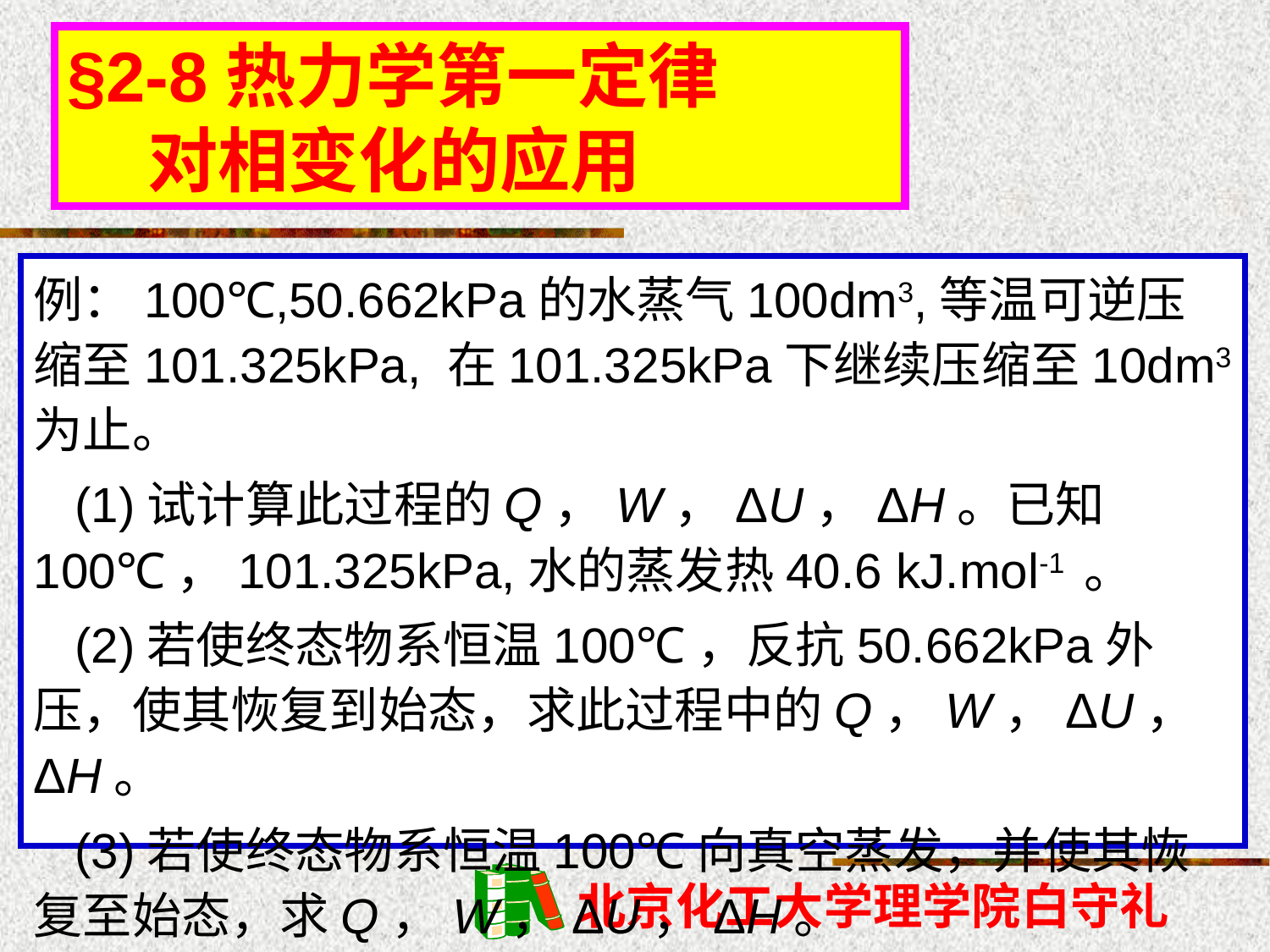

§2-8热力学第一定律
     对相变化的应用
例：100℃,50.662kPa的水蒸气100dm3,等温可逆压缩至101.325kPa, 在101.325kPa下继续压缩至10dm3为止。
   (1)试计算此过程的Q，W，ΔU，ΔH。已知100℃，101.325kPa,水的蒸发热40.6 kJ.mol-1 。
   (2)若使终态物系恒温100℃，反抗50.662kPa外压，使其恢复到始态，求此过程中的Q，W，ΔU，ΔH。
   (3)若使终态物系恒温100℃向真空蒸发，并使其恢复至始态，求Q，W，ΔU，ΔH。